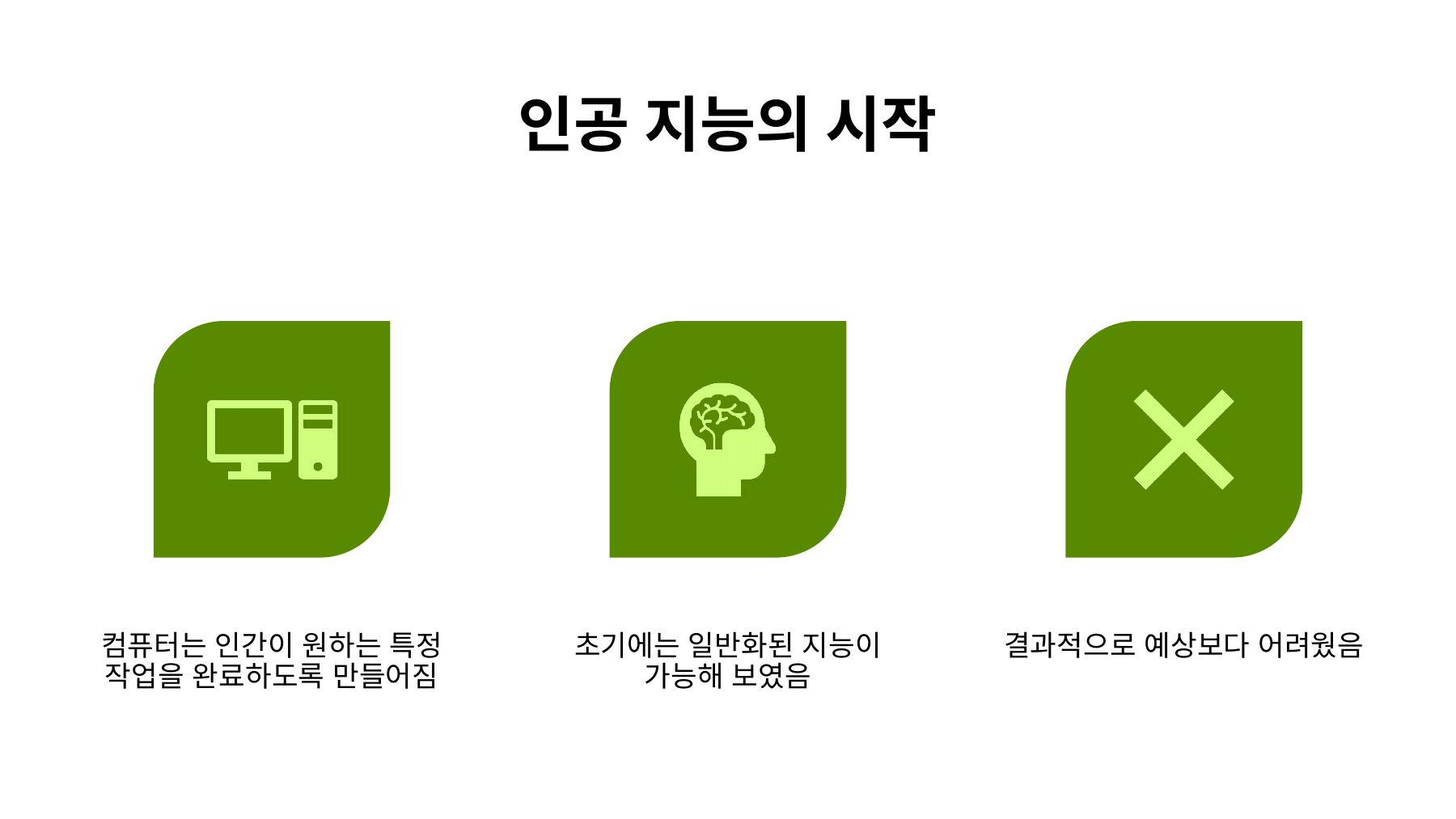

# 인공 지능의 시작

컴퓨터는 인간이 원하는 특정 작업을 완료하도록 만들어짐

초기에는 일반화된 지능이
가능해 보였음

결과적으로 예상보다 어려웠음